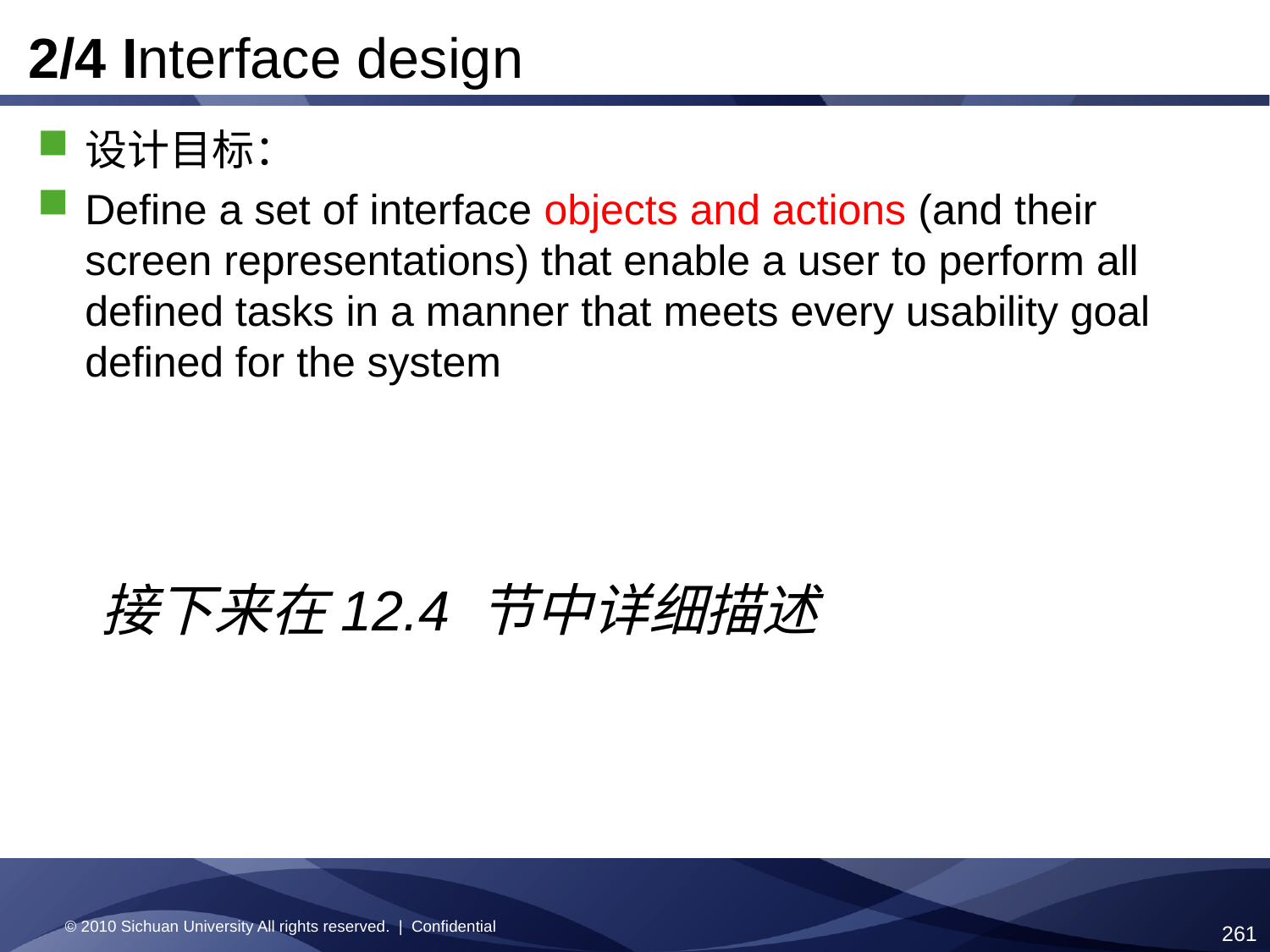

2/4 Interface design
设计目标：
Define a set of interface objects and actions (and their screen representations) that enable a user to perform all defined tasks in a manner that meets every usability goal defined for the system

接下来在12.4 节中详细描述

© 2010 Sichuan University All rights reserved.  |  Confidential
261